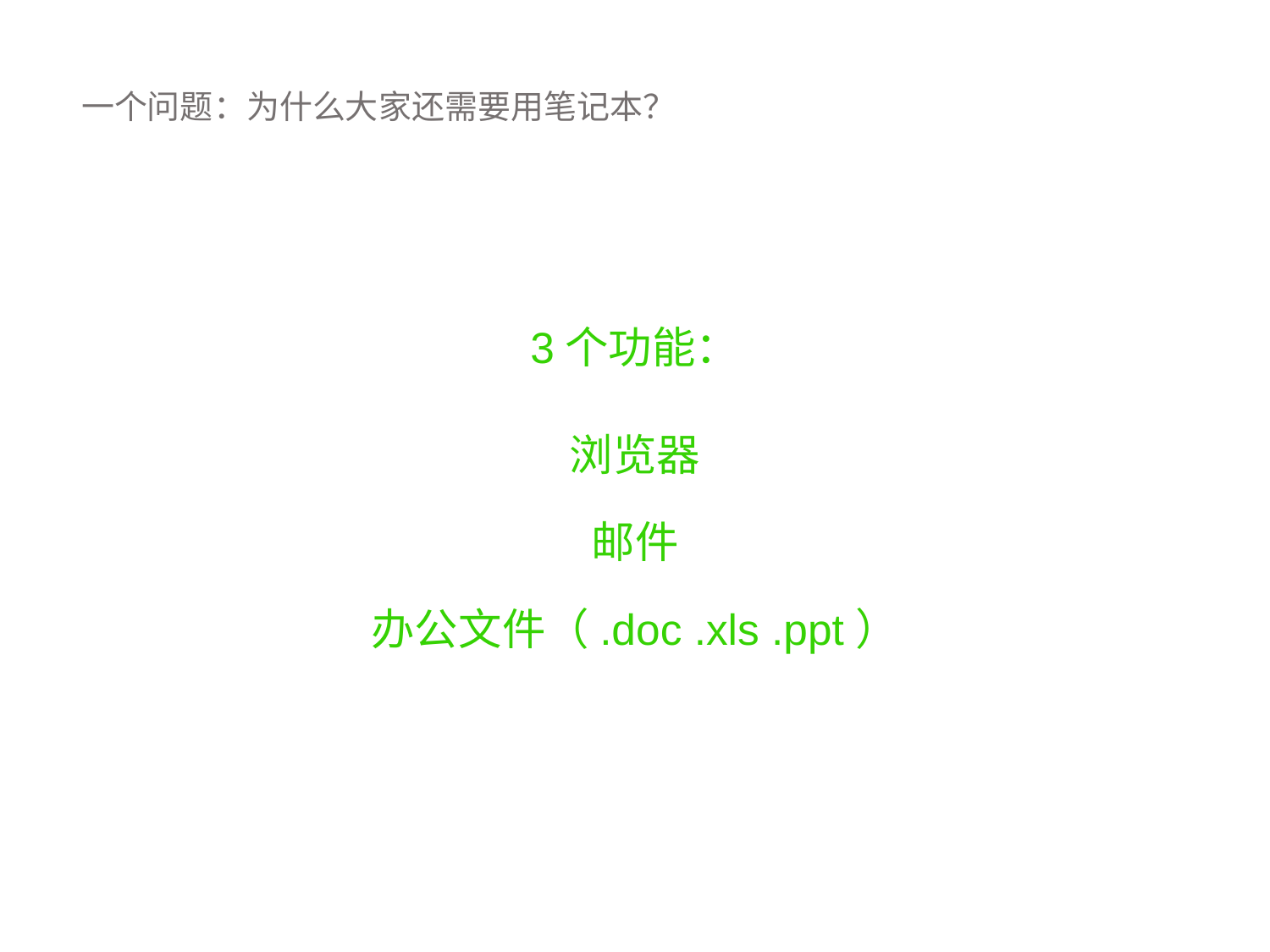

一个问题：为什么大家还需要用笔记本？
3个功能：
浏览器
邮件
办公文件（.doc .xls .ppt）